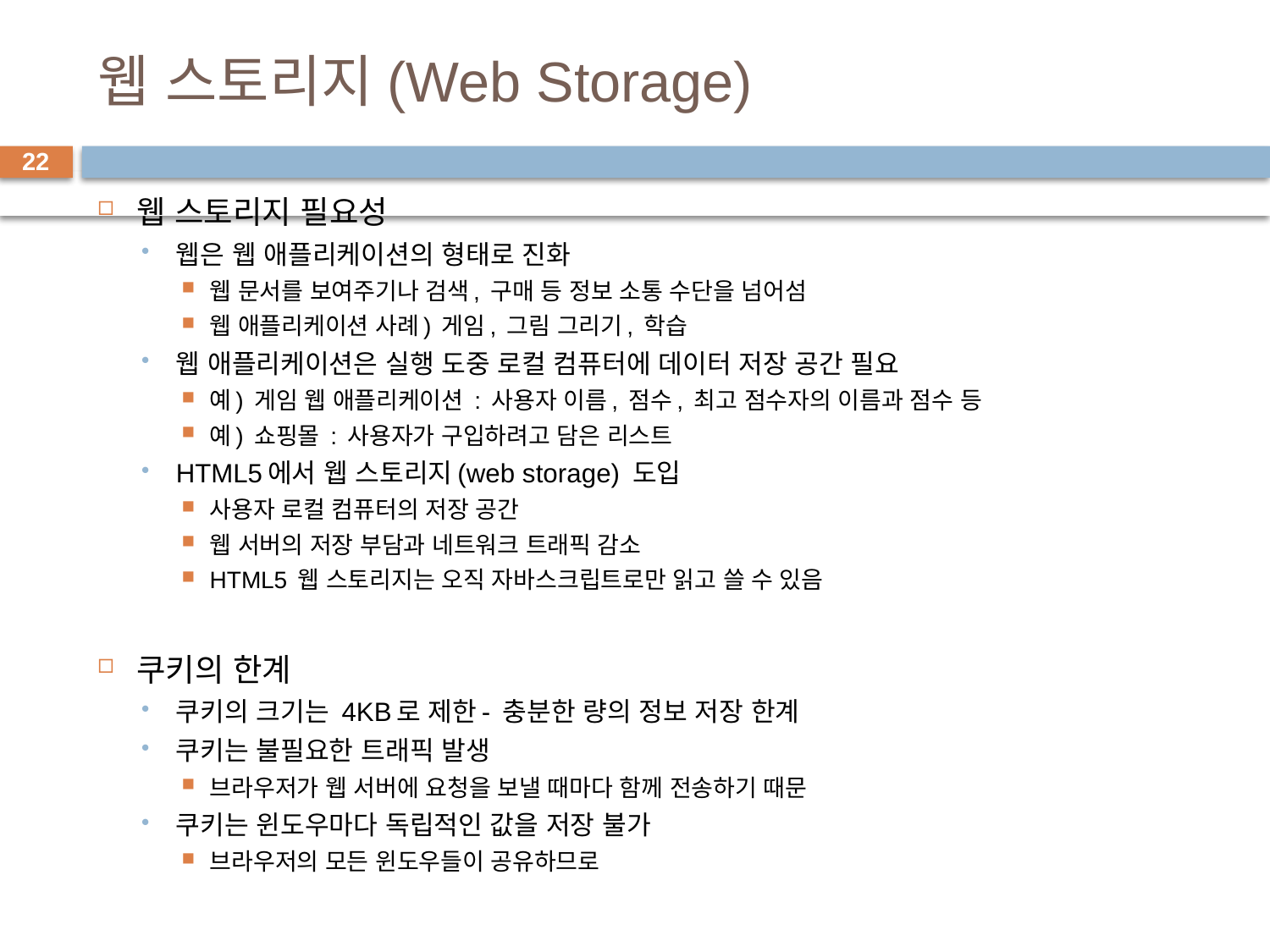

# 웹 스토리지(Web Storage)
22
웹 스토리지 필요성
웹은 웹 애플리케이션의 형태로 진화
웹 문서를 보여주기나 검색, 구매 등 정보 소통 수단을 넘어섬
웹 애플리케이션 사례) 게임, 그림 그리기, 학습
웹 애플리케이션은 실행 도중 로컬 컴퓨터에 데이터 저장 공간 필요
예) 게임 웹 애플리케이션 : 사용자 이름, 점수, 최고 점수자의 이름과 점수 등
예) 쇼핑몰 : 사용자가 구입하려고 담은 리스트
HTML5에서 웹 스토리지(web storage) 도입
사용자 로컬 컴퓨터의 저장 공간
웹 서버의 저장 부담과 네트워크 트래픽 감소
HTML5 웹 스토리지는 오직 자바스크립트로만 읽고 쓸 수 있음

쿠키의 한계
쿠키의 크기는 4KB로 제한- 충분한 량의 정보 저장 한계
쿠키는 불필요한 트래픽 발생
브라우저가 웹 서버에 요청을 보낼 때마다 함께 전송하기 때문
쿠키는 윈도우마다 독립적인 값을 저장 불가
브라우저의 모든 윈도우들이 공유하므로